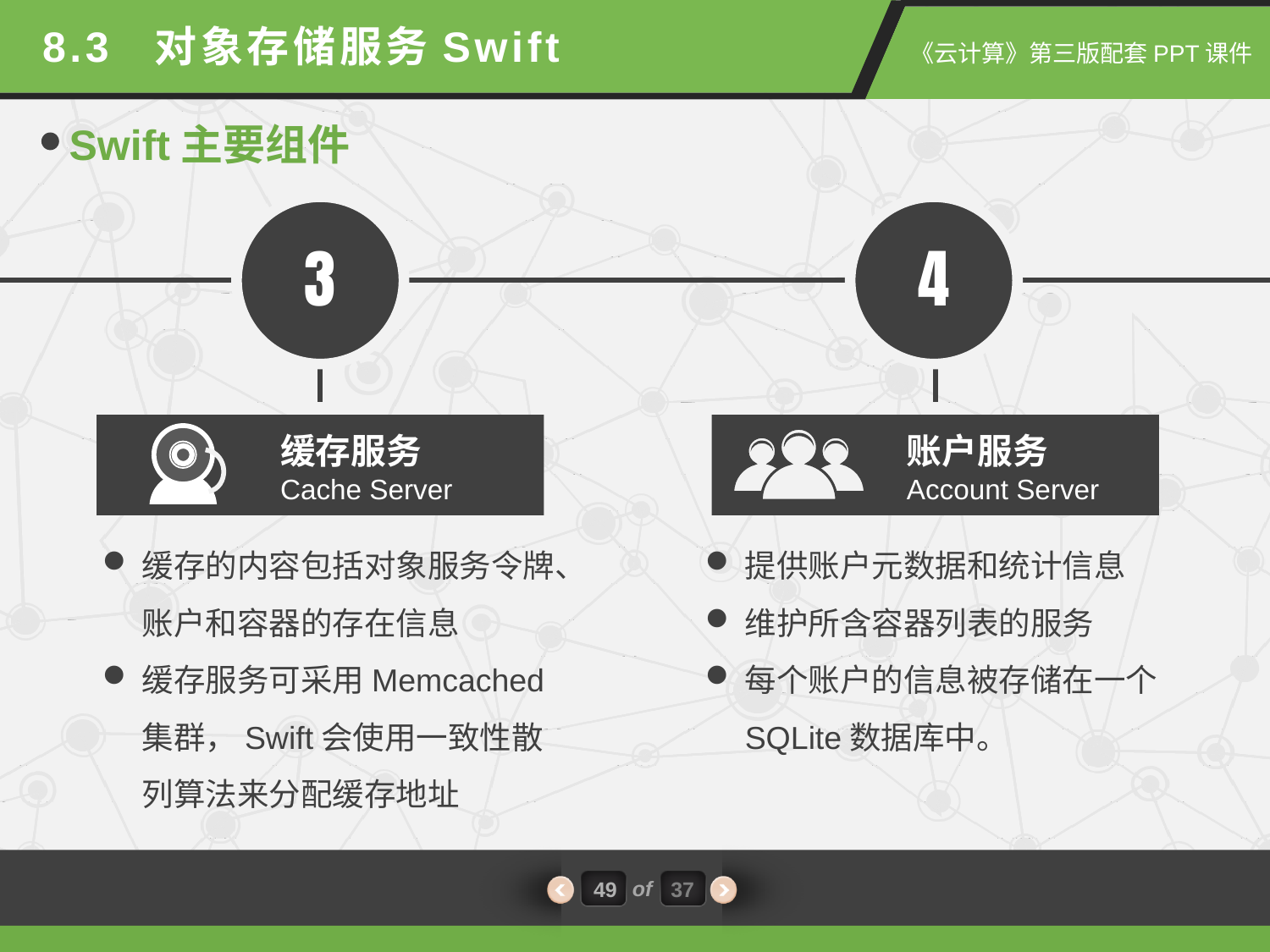

8.3  对象存储服务Swift
Swift主要组件

3
4

缓存服务
Cache Server
账户服务
Account Server

缓存的内容包括对象服务令牌、账户和容器的存在信息
缓存服务可采用Memcached集群，Swift会使用一致性散列算法来分配缓存地址
提供账户元数据和统计信息
维护所含容器列表的服务
每个账户的信息被存储在一个SQLite数据库中。
49